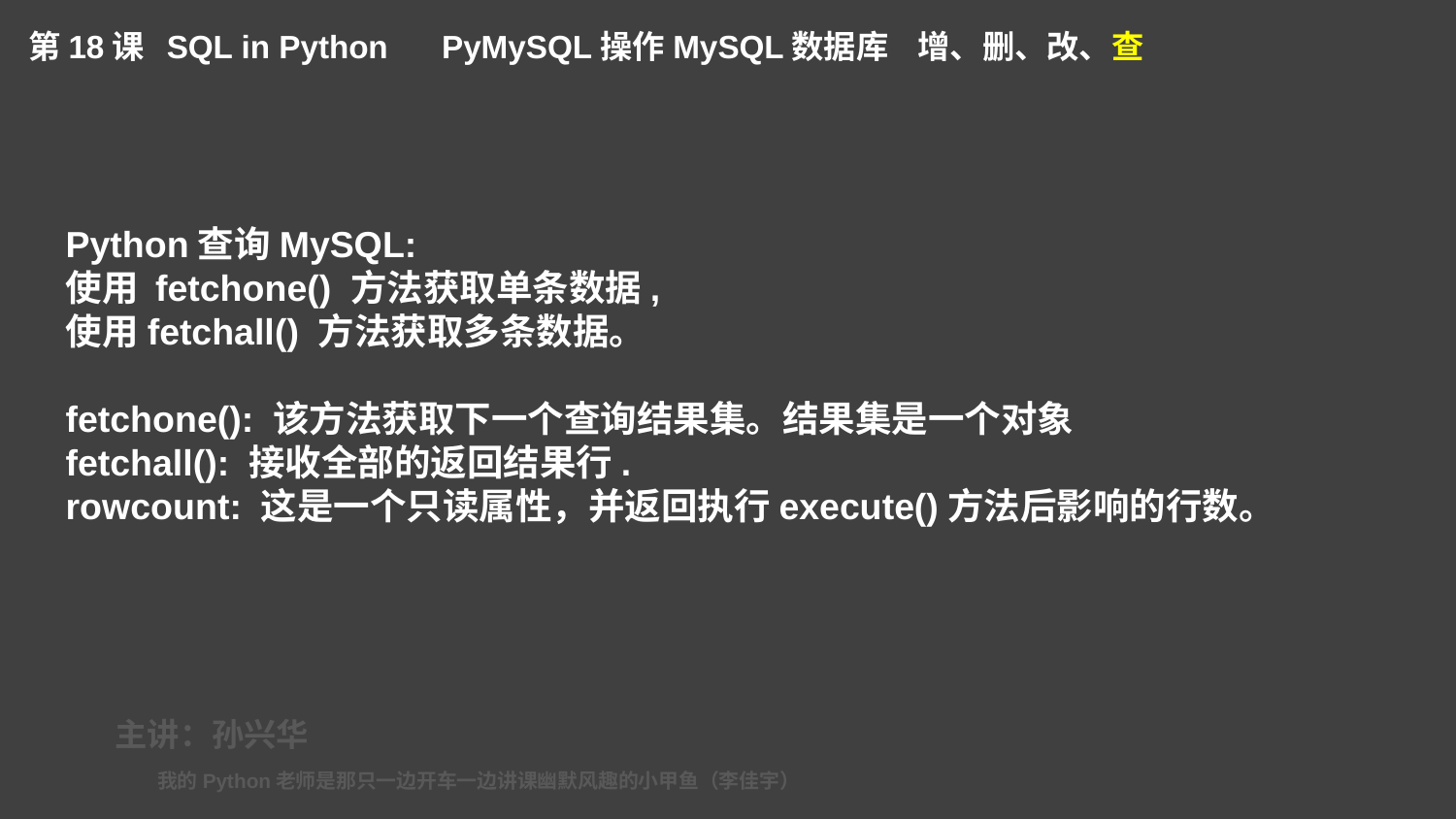

第18课  SQL in Python      PyMySQL操作MySQL数据库    增、删、改、查

Python查询MySQL:
使用 fetchone() 方法获取单条数据,
使用fetchall() 方法获取多条数据。

fetchone(): 该方法获取下一个查询结果集。结果集是一个对象
fetchall(): 接收全部的返回结果行.
rowcount: 这是一个只读属性，并返回执行execute()方法后影响的行数。